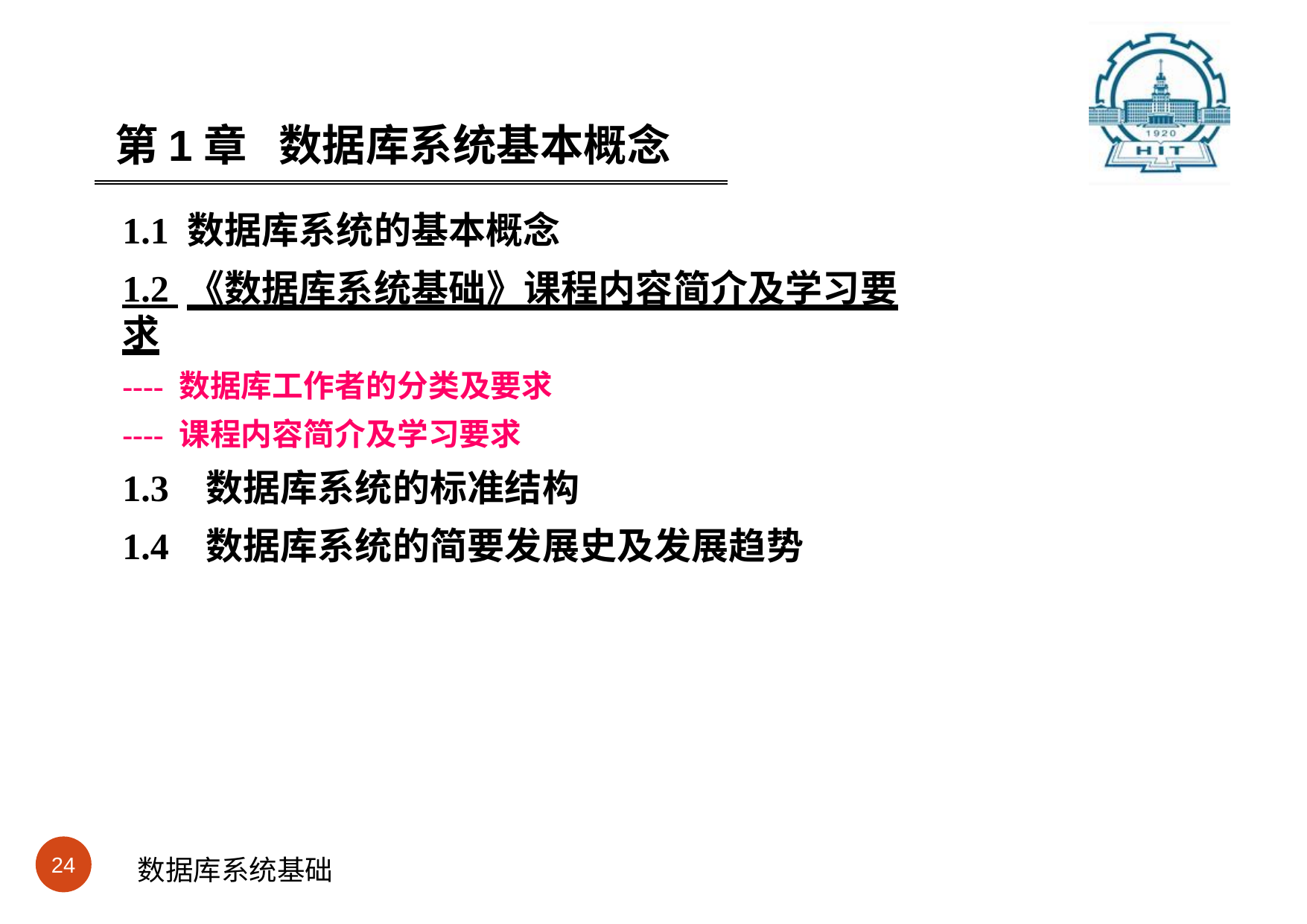

#

第1章	数据库系统基本概念
1.1 数据库系统的基本概念
1.2 《数据库系统基础》课程内容简介及学习要求
---- 数据库工作者的分类及要求
---- 课程内容简介及学习要求
1.3	数据库系统的标准结构
1.4	数据库系统的简要发展史及发展趋势